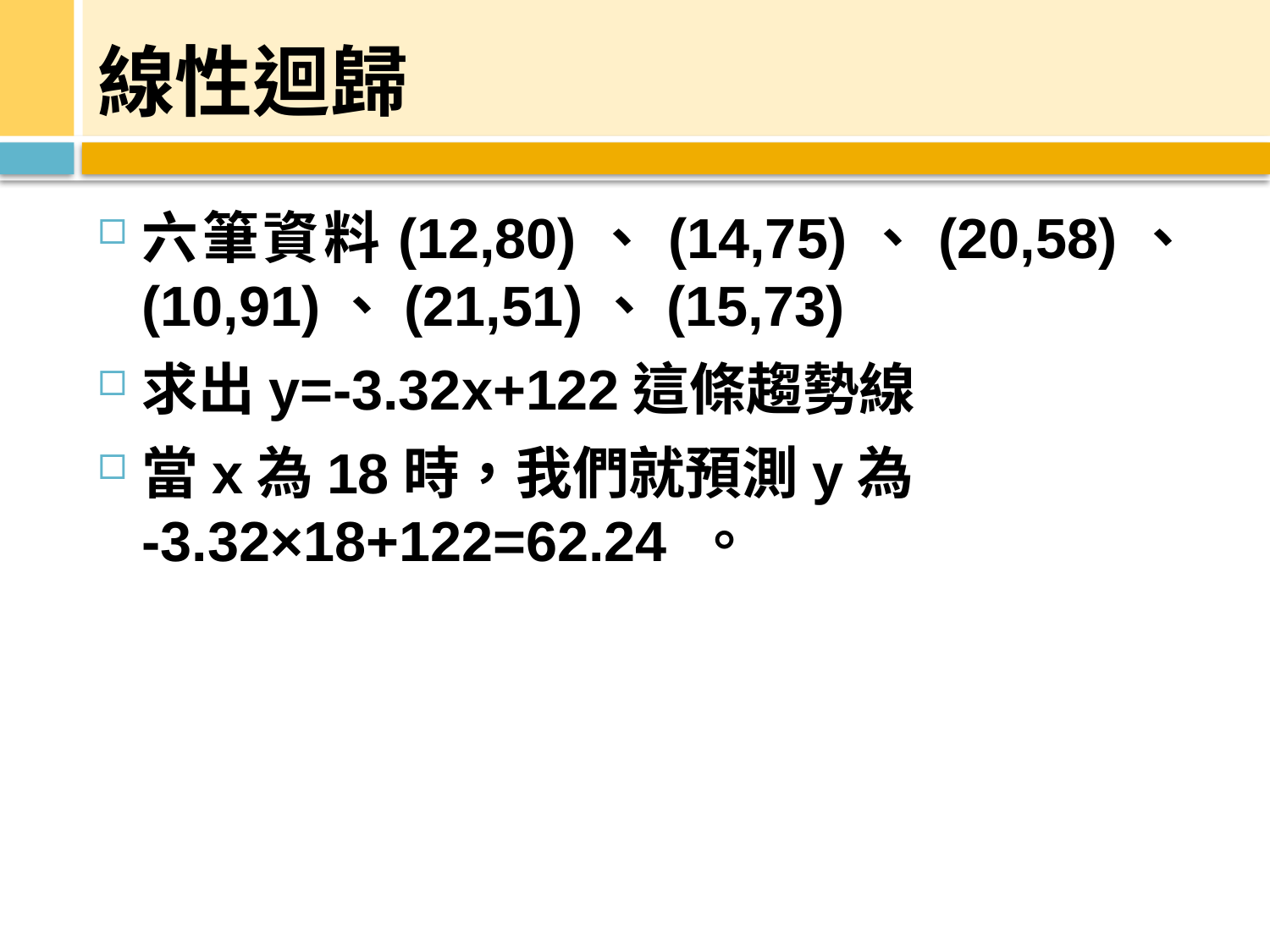

# 線性迴歸
六筆資料(12,80)、(14,75)、(20,58)、(10,91)、(21,51)、(15,73)
求出y=-3.32x+122這條趨勢線
當x為18時，我們就預測y為
-3.32×18+122=62.24 。